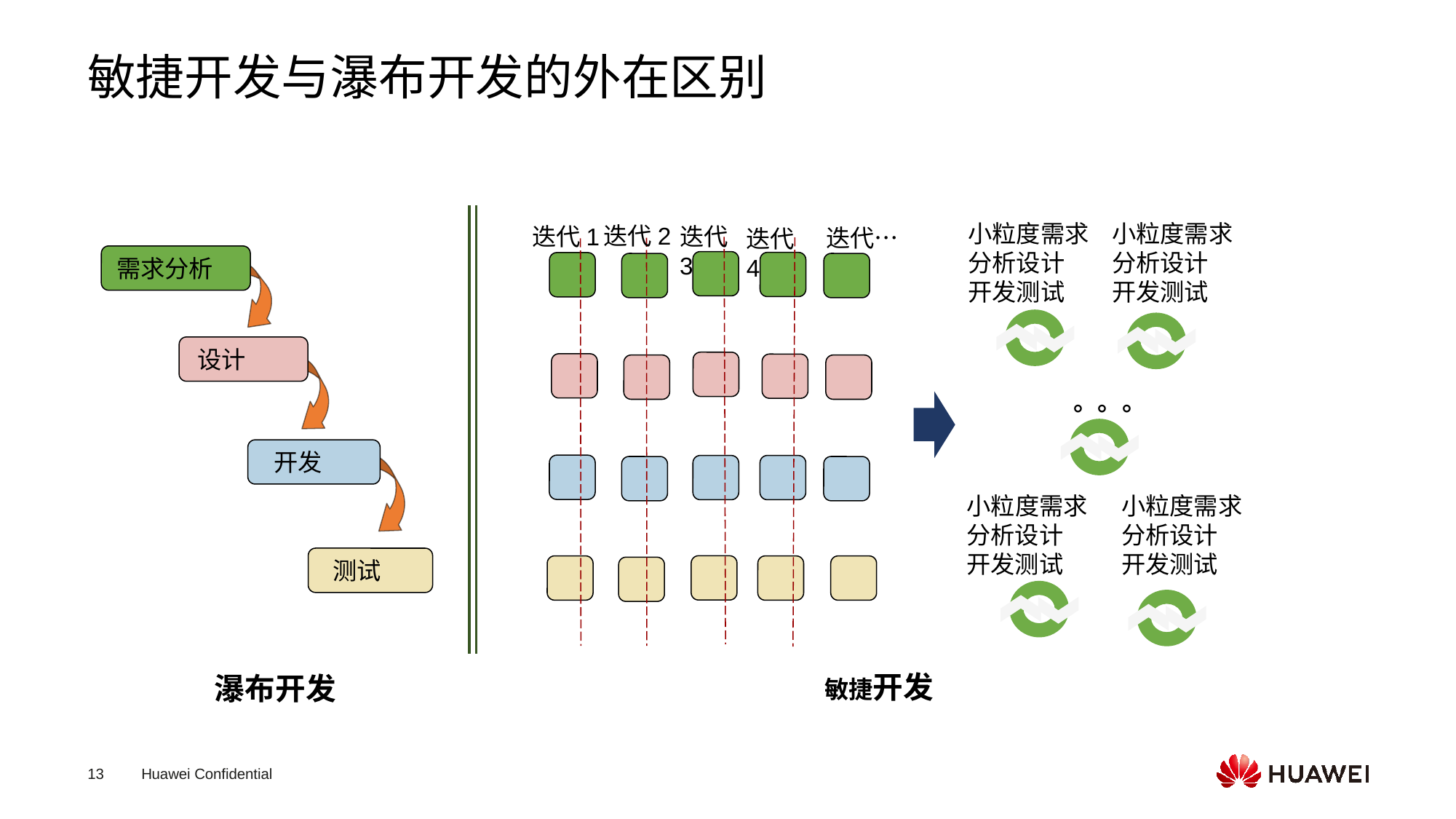

# 敏捷开发与瀑布开发的外在区别
小粒度需求
分析设计
开发测试
小粒度需求
分析设计
开发测试

。。。

小粒度需求
分析设计
开发测试

小粒度需求
分析设计
开发测试

迭代2
迭代1
迭代3
迭代…
迭代4

需求分析

设计

 开发

 测试

敏捷开发
瀑布开发